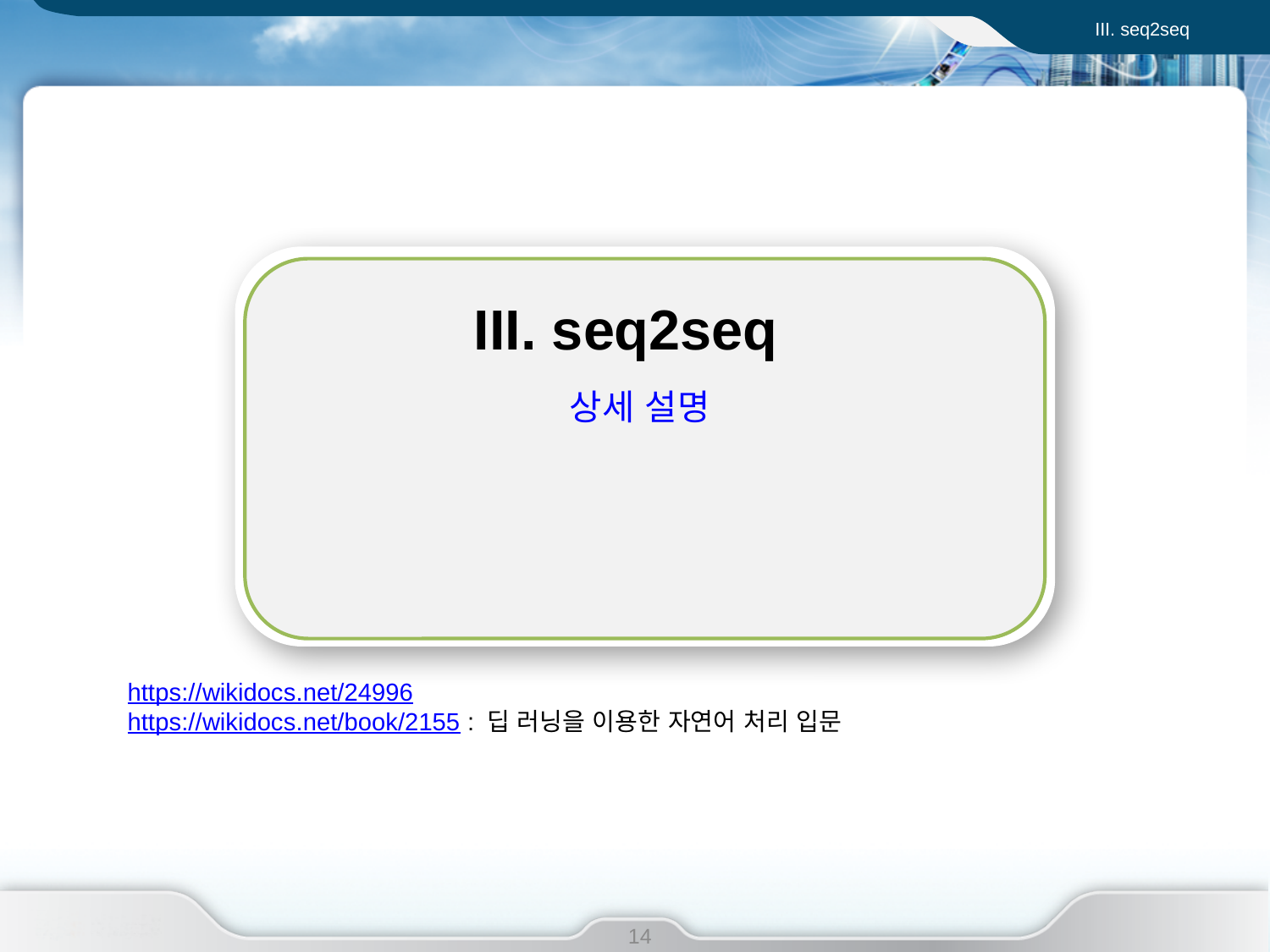

III. seq2seq

III. seq2seq
상세 설명
I. 사업 개요
https://wikidocs.net/24996
https://wikidocs.net/book/2155 : 딥 러닝을 이용한 자연어 처리 입문

14